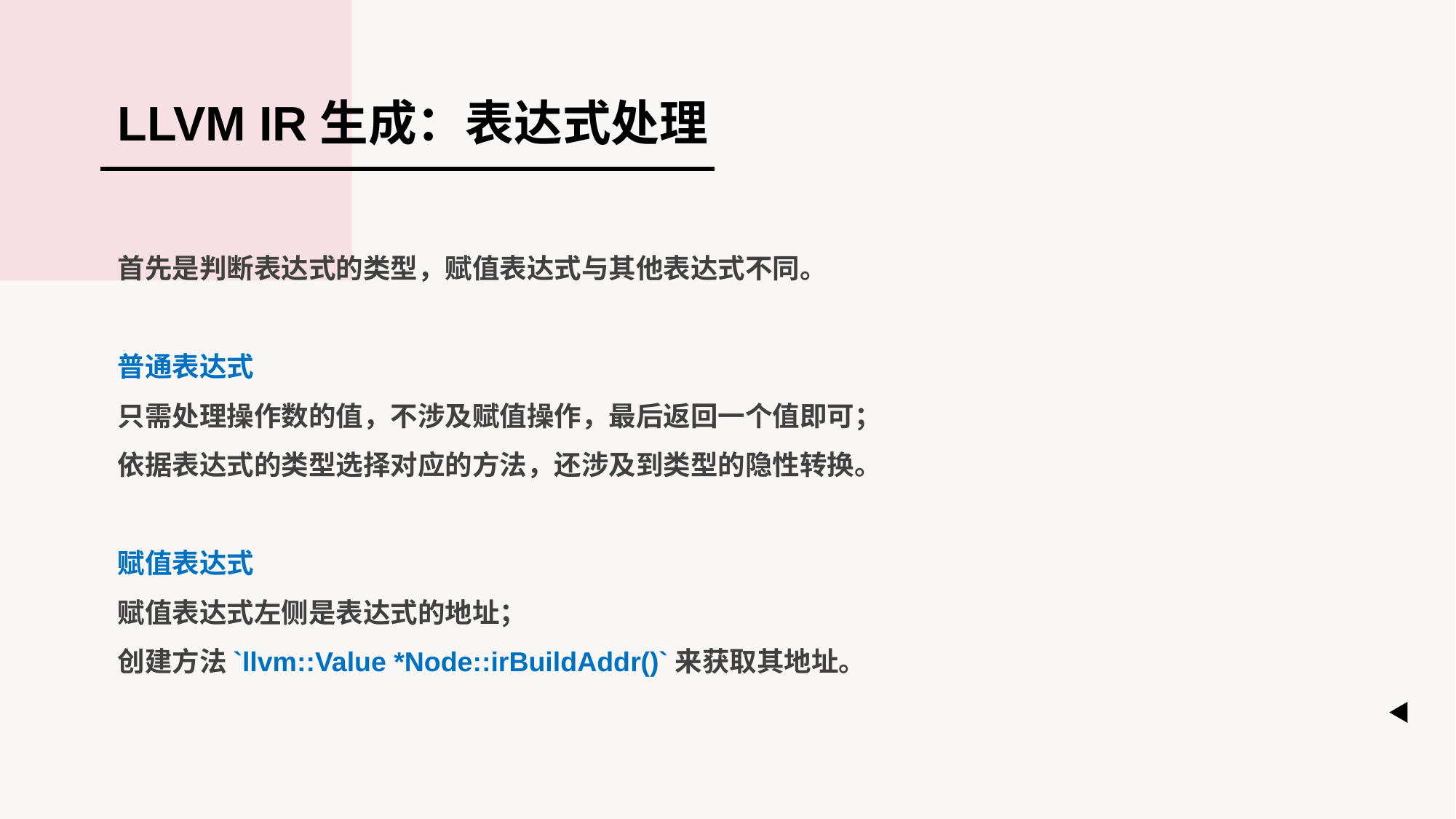

LLVM IR生成：表达式处理
首先是判断表达式的类型，赋值表达式与其他表达式不同。

普通表达式
只需处理操作数的值，不涉及赋值操作，最后返回一个值即可；
依据表达式的类型选择对应的方法，还涉及到类型的隐性转换。

赋值表达式
赋值表达式左侧是表达式的地址；
创建方法`llvm::Value *Node::irBuildAddr()`来获取其地址。